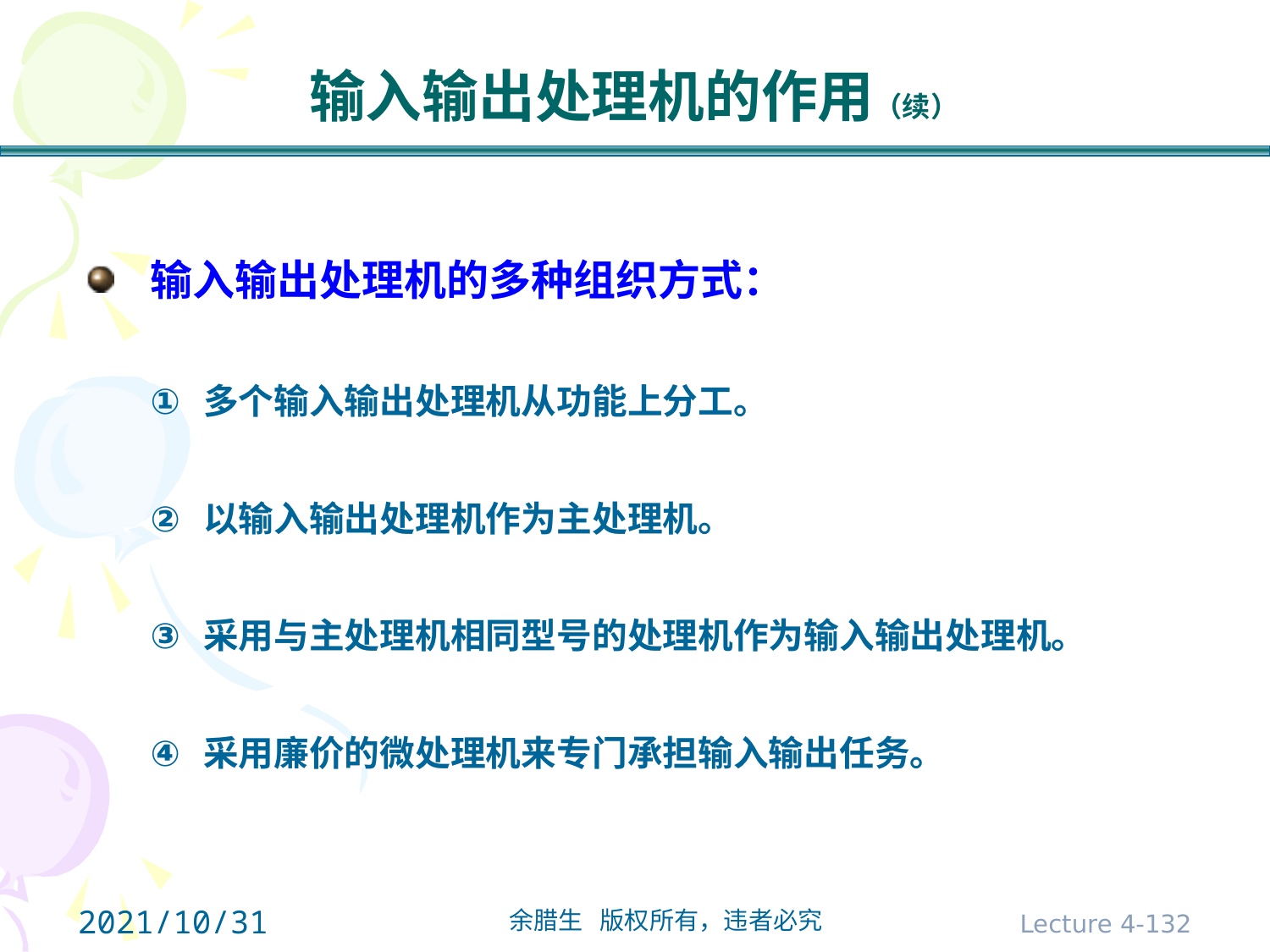

# 输入输出处理机的作用（续）
输入输出处理机的多种组织方式：
多个输入输出处理机从功能上分工。
以输入输出处理机作为主处理机。
采用与主处理机相同型号的处理机作为输入输出处理机。
采用廉价的微处理机来专门承担输入输出任务。
2021/10/31
Lecture 4-132